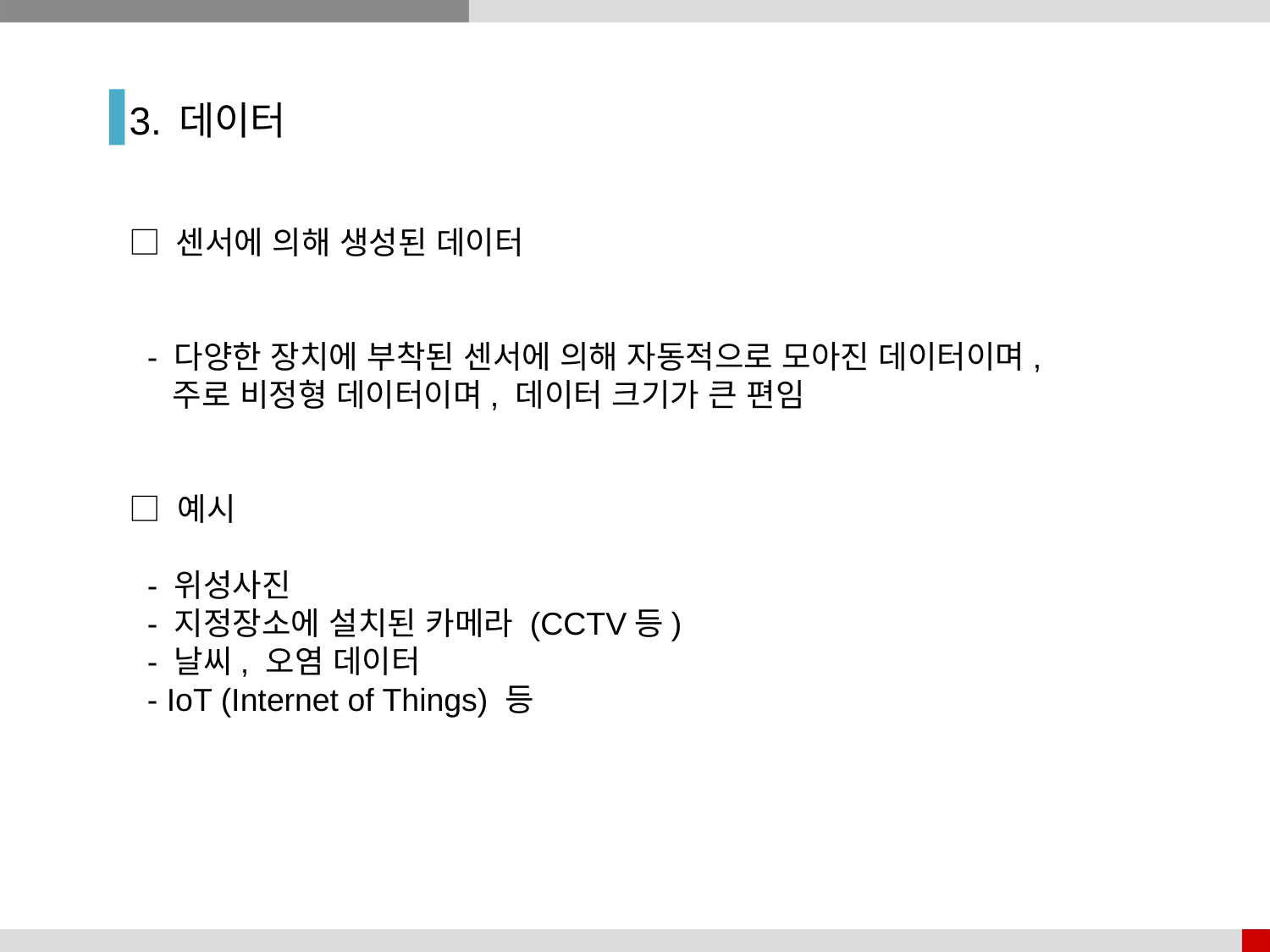

3. 데이터

□ 센서에 의해 생성된 데이터

  - 다양한 장치에 부착된 센서에 의해 자동적으로 모아진 데이터이며,
    주로 비정형 데이터이며, 데이터 크기가 큰 편임

□ 예시
  - 위성사진
  - 지정장소에 설치된 카메라 (CCTV등)
  - 날씨, 오염 데이터
  - IoT (Internet of Things) 등